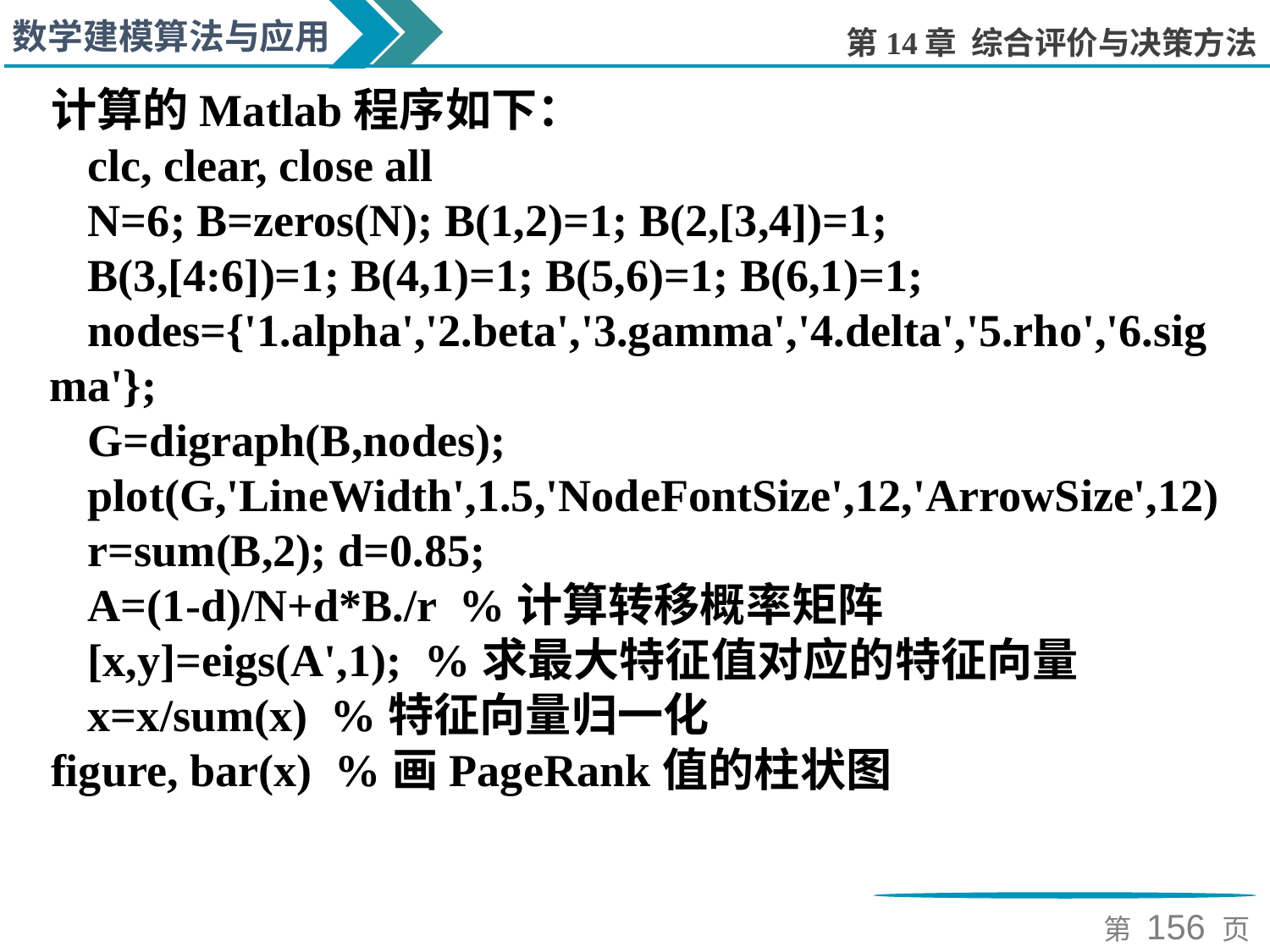

计算的Matlab程序如下：
clc, clear, close all
N=6; B=zeros(N); B(1,2)=1; B(2,[3,4])=1;
B(3,[4:6])=1; B(4,1)=1; B(5,6)=1; B(6,1)=1;
nodes={'1.alpha','2.beta','3.gamma','4.delta','5.rho','6.sigma'};
G=digraph(B,nodes);
plot(G,'LineWidth',1.5,'NodeFontSize',12,'ArrowSize',12)
r=sum(B,2); d=0.85;
A=(1-d)/N+d*B./r  %计算转移概率矩阵
[x,y]=eigs(A',1);  %求最大特征值对应的特征向量
x=x/sum(x)  %特征向量归一化
figure, bar(x)  %画PageRank值的柱状图